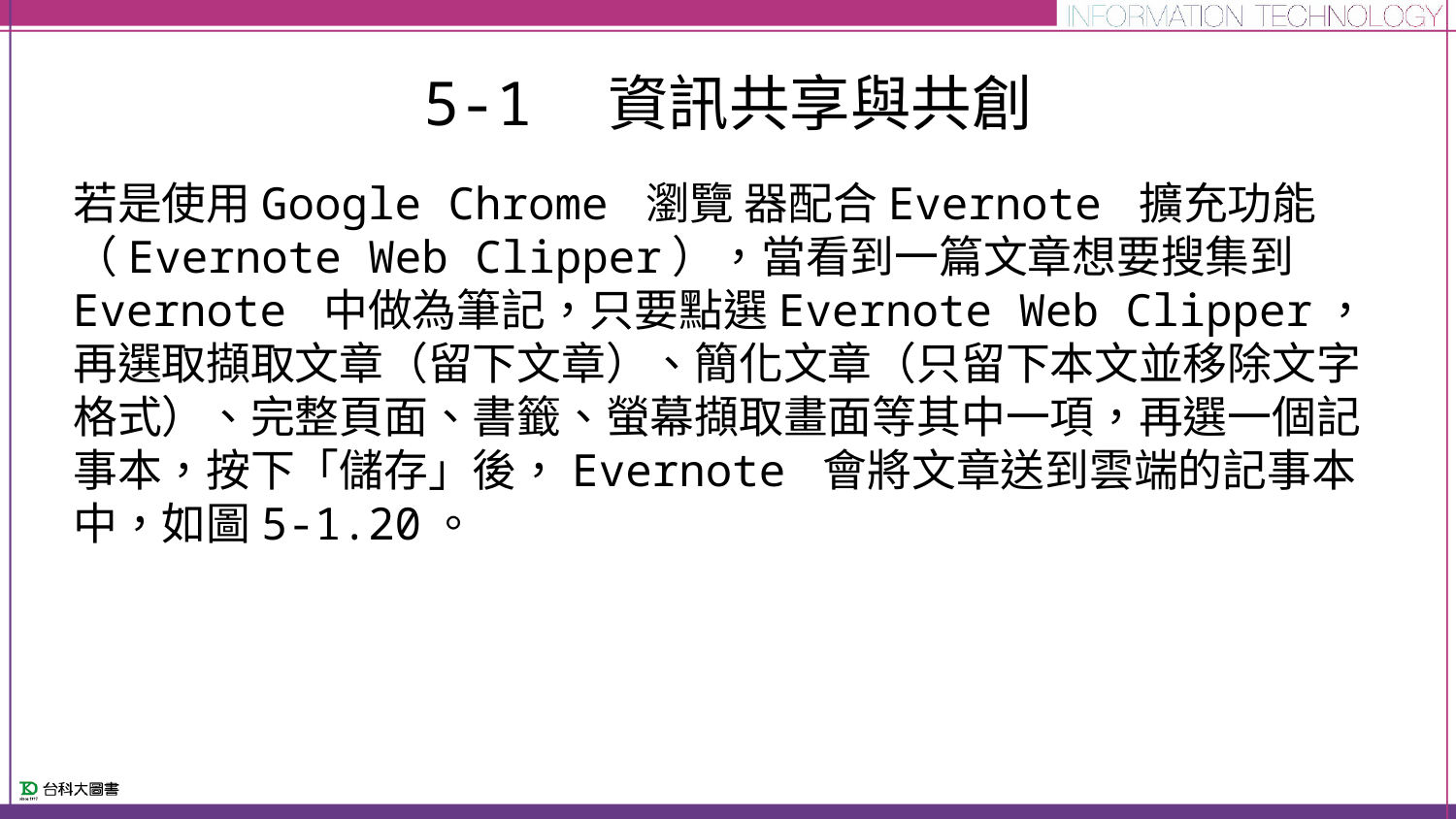

# 5-1　資訊共享與共創
若是使用Google Chrome 瀏覽 器配合Evernote 擴充功能（Evernote Web Clipper），當看到一篇文章想要搜集到Evernote 中做為筆記，只要點選Evernote Web Clipper，再選取擷取文章（留下文章）、簡化文章（只留下本文並移除文字格式）、完整頁面、書籤、螢幕擷取畫面等其中一項，再選一個記事本，按下「儲存」後，Evernote 會將文章送到雲端的記事本中，如圖5-1.20。